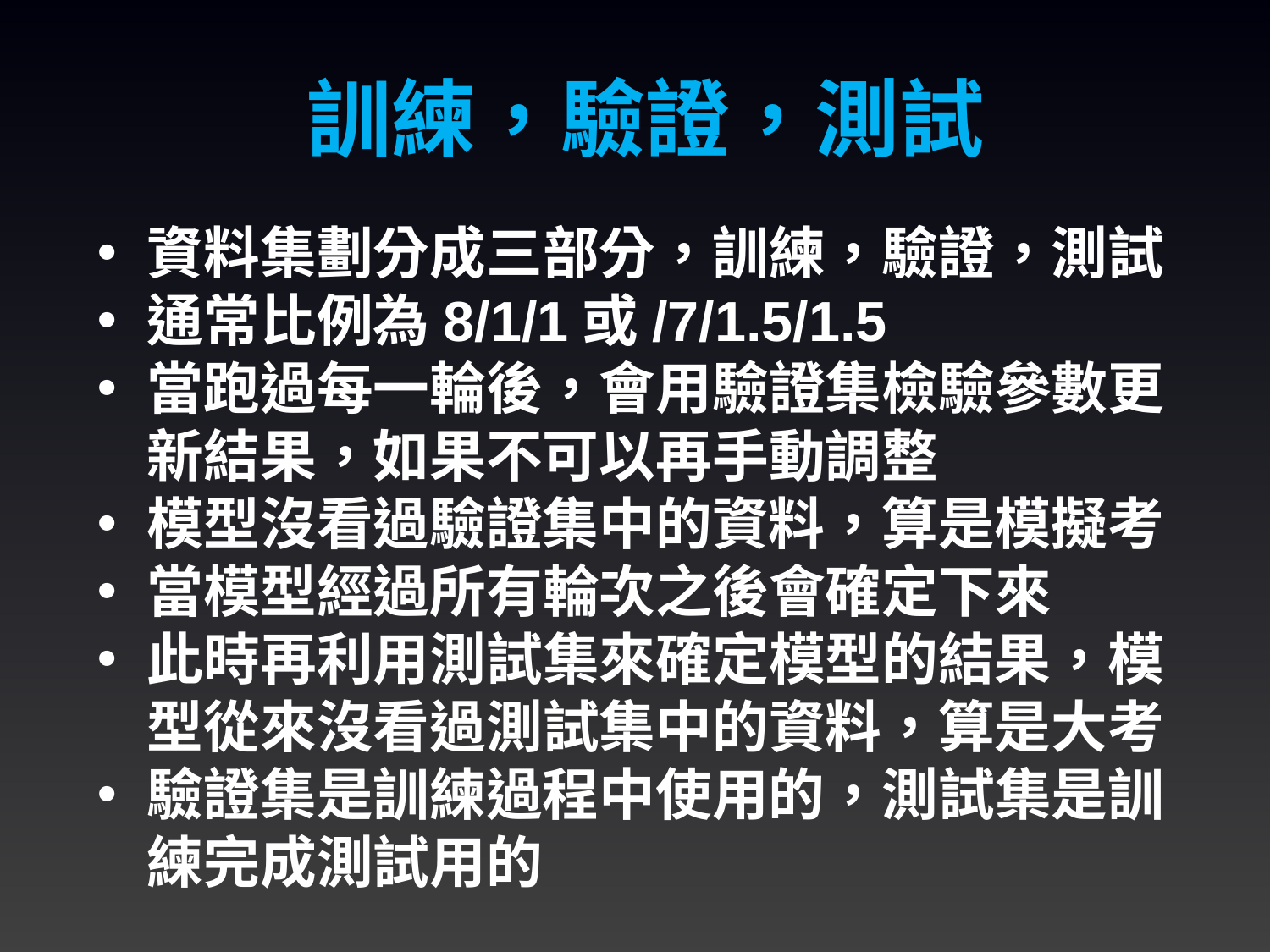

訓練，驗證，測試
資料集劃分成三部分，訓練，驗證，測試
通常比例為8/1/1或/7/1.5/1.5
當跑過每一輪後，會用驗證集檢驗參數更新結果，如果不可以再手動調整
模型沒看過驗證集中的資料，算是模擬考
當模型經過所有輪次之後會確定下來
此時再利用測試集來確定模型的結果，模型從來沒看過測試集中的資料，算是大考
驗證集是訓練過程中使用的，測試集是訓練完成測試用的